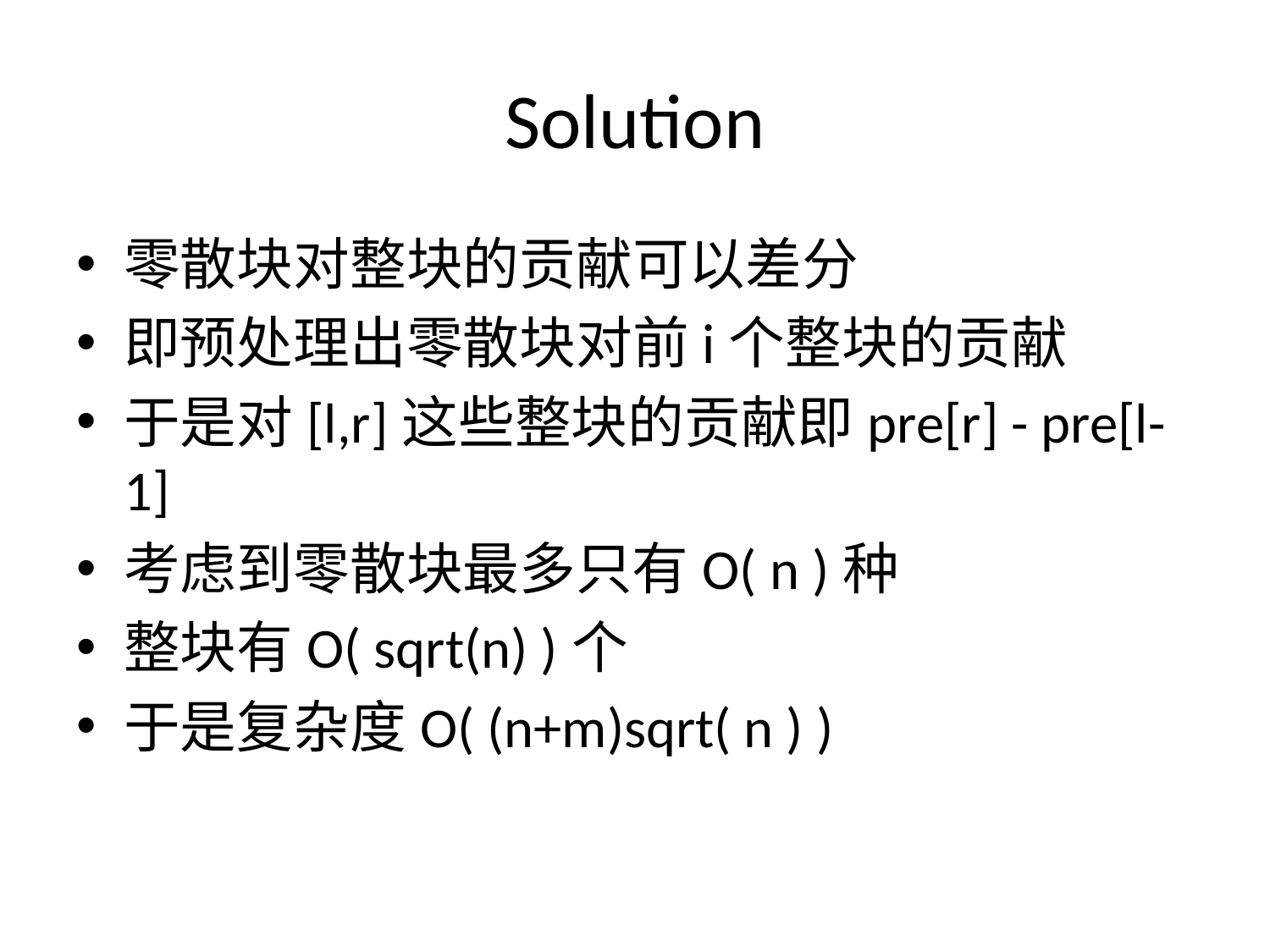

# Solution
零散块对整块的贡献可以差分
即预处理出零散块对前i个整块的贡献
于是对[l,r]这些整块的贡献即pre[r] - pre[l-1]
考虑到零散块最多只有O( n )种
整块有O( sqrt(n) )个
于是复杂度O( (n+m)sqrt( n ) )